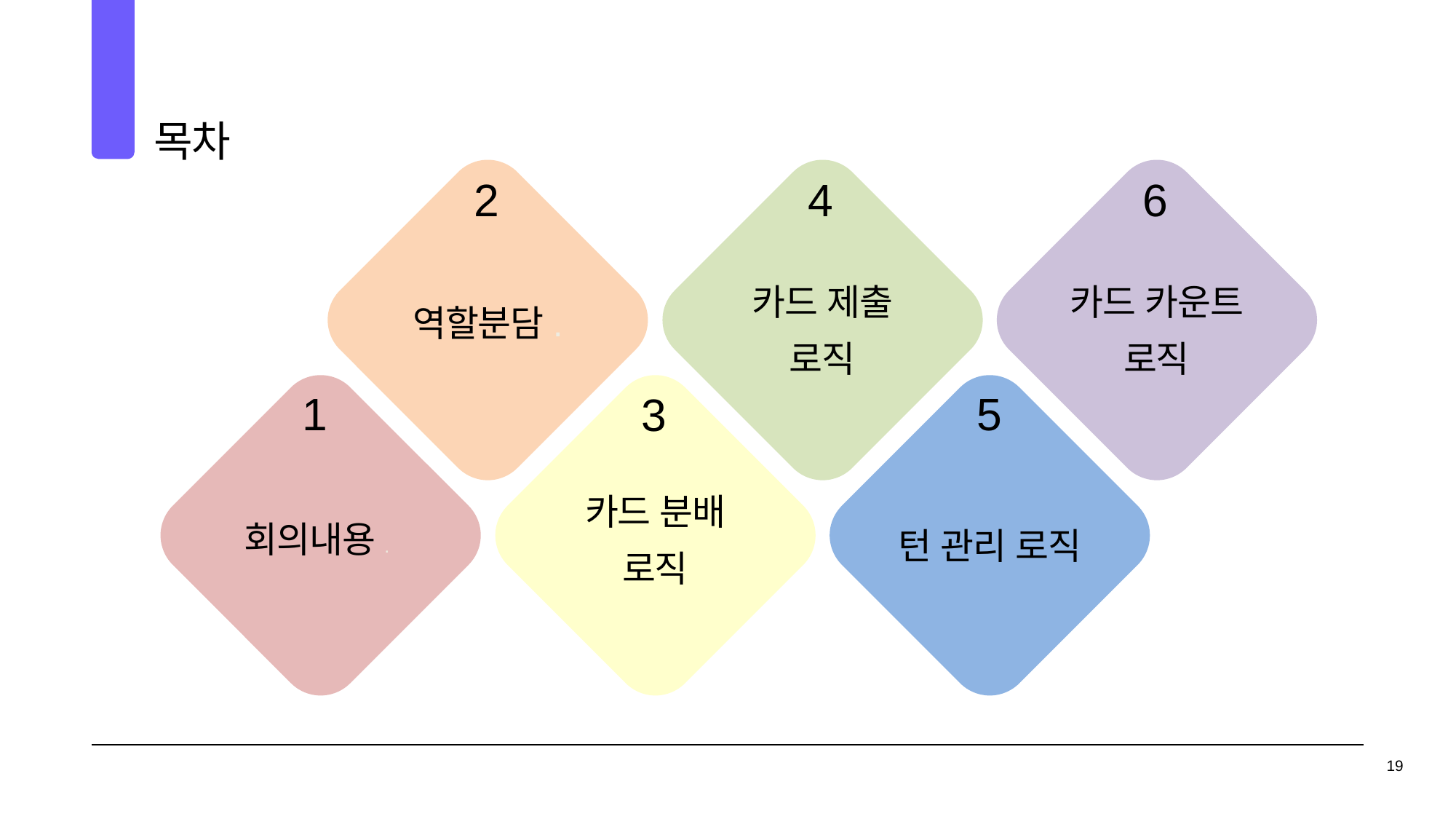

들
어
가
며

목차
2
4
6

카드 제출 로직
카드 카운트 로직
역할분담.
5
1
3

카드 분배 로직
회의내용.
턴 관리 로직
19